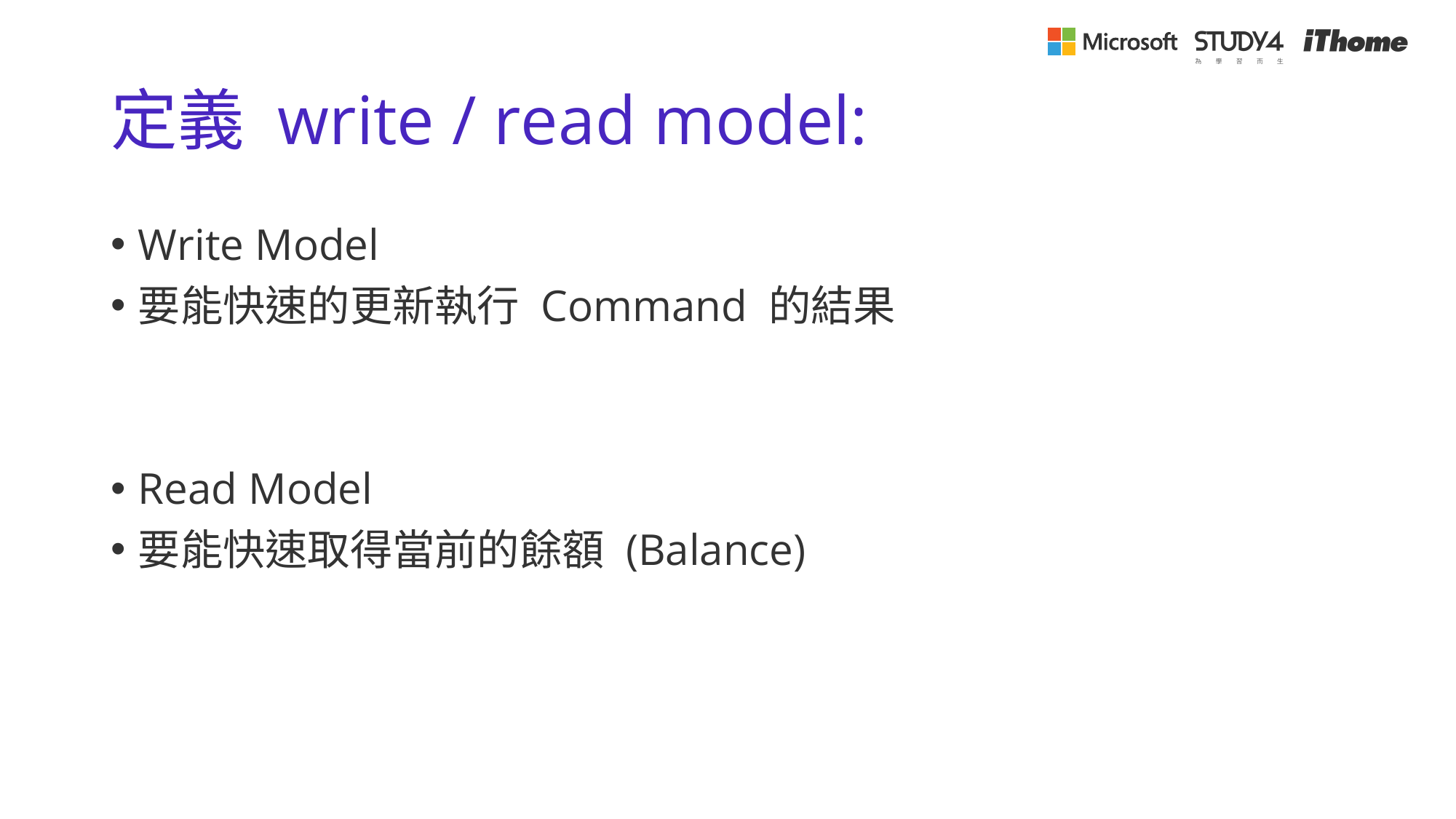

# 定義 write / read model:
Write Model
要能快速的更新執行 Command 的結果

Read Model
要能快速取得當前的餘額 (Balance)